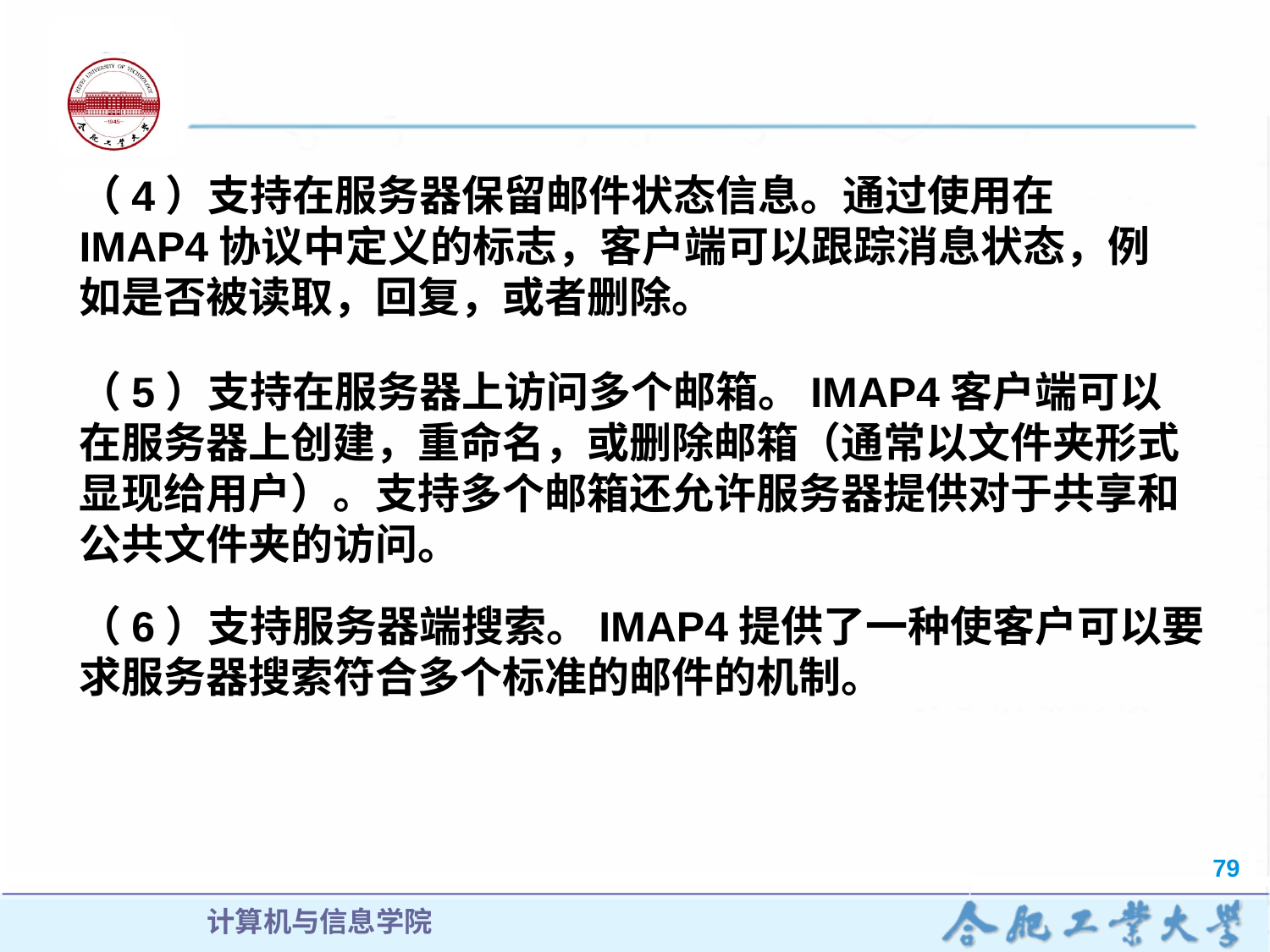

（4）支持在服务器保留邮件状态信息。通过使用在IMAP4协议中定义的标志，客户端可以跟踪消息状态，例如是否被读取，回复，或者删除。
（5）支持在服务器上访问多个邮箱。IMAP4客户端可以在服务器上创建，重命名，或删除邮箱（通常以文件夹形式显现给用户）。支持多个邮箱还允许服务器提供对于共享和公共文件夹的访问。
（6）支持服务器端搜索。IMAP4提供了一种使客户可以要求服务器搜索符合多个标准的邮件的机制。